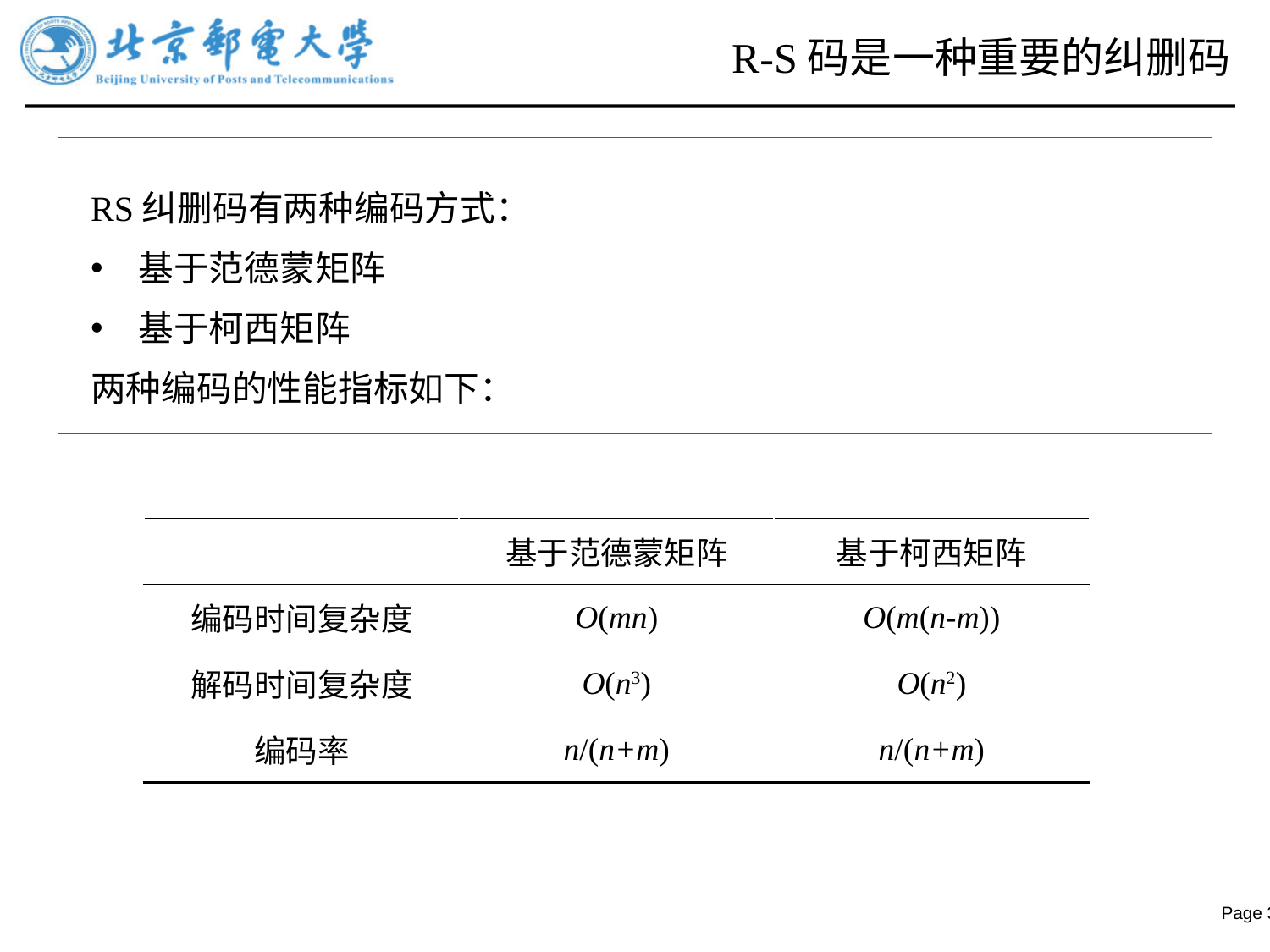

# R-S码是一种重要的纠删码

RS纠删码有两种编码方式：
基于范德蒙矩阵
基于柯西矩阵
两种编码的性能指标如下：
|  | 基于范德蒙矩阵 | 基于柯西矩阵 |
| --- | --- | --- |
| 编码时间复杂度 | O(mn) | O(m(n-m)) |
| 解码时间复杂度 | O(n3) | O(n2) |
| 编码率 | n/(n+m) | n/(n+m) |